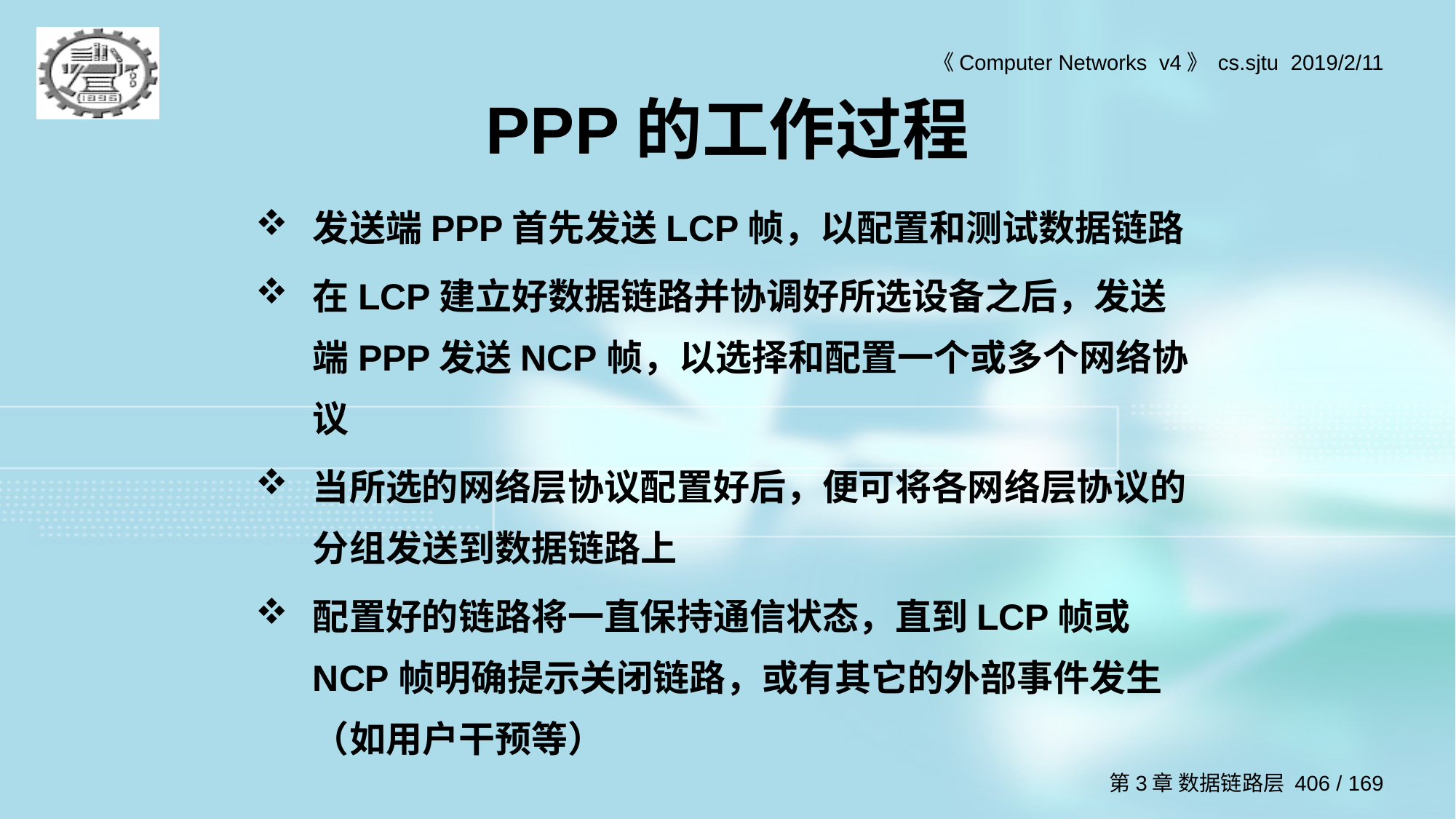

# PPP的工作过程
发送端PPP首先发送LCP帧，以配置和测试数据链路
在LCP建立好数据链路并协调好所选设备之后，发送端PPP发送NCP帧，以选择和配置一个或多个网络协议
当所选的网络层协议配置好后，便可将各网络层协议的分组发送到数据链路上
配置好的链路将一直保持通信状态，直到LCP帧或NCP帧明确提示关闭链路，或有其它的外部事件发生（如用户干预等）